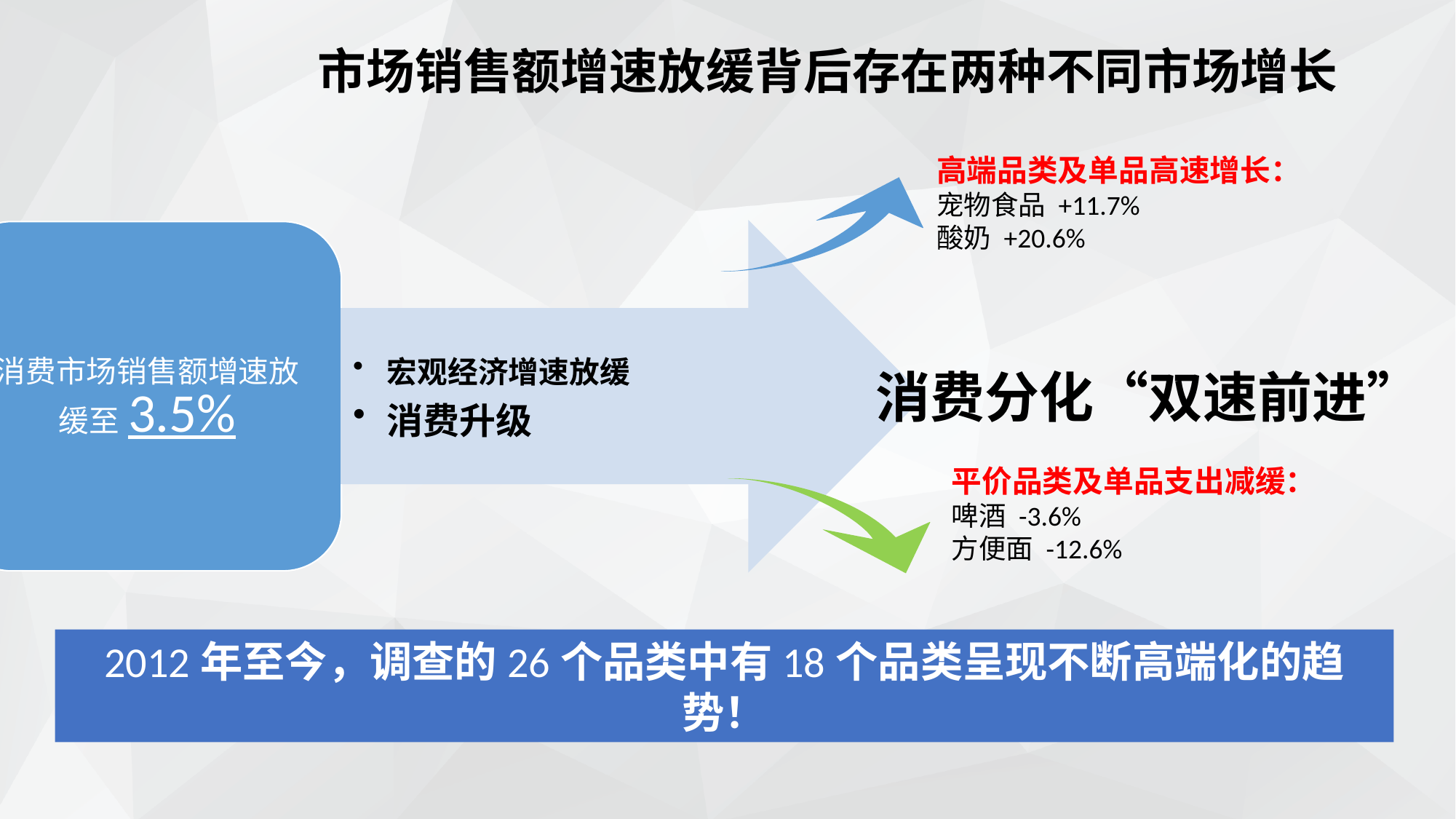

市场销售额增速放缓背后存在两种不同市场增长

高端品类及单品高速增长：
宠物食品 +11.7%
酸奶 +20.6%

消费市场销售额增速放缓至3.5%
宏观经济增速放缓
消费升级
消费分化“双速前进”
平价品类及单品支出减缓：
啤酒 -3.6%
方便面 -12.6%

2012年至今，调查的26个品类中有18个品类呈现不断高端化的趋势！
66
数据来源：贝恩&KWP消费者趋势报告